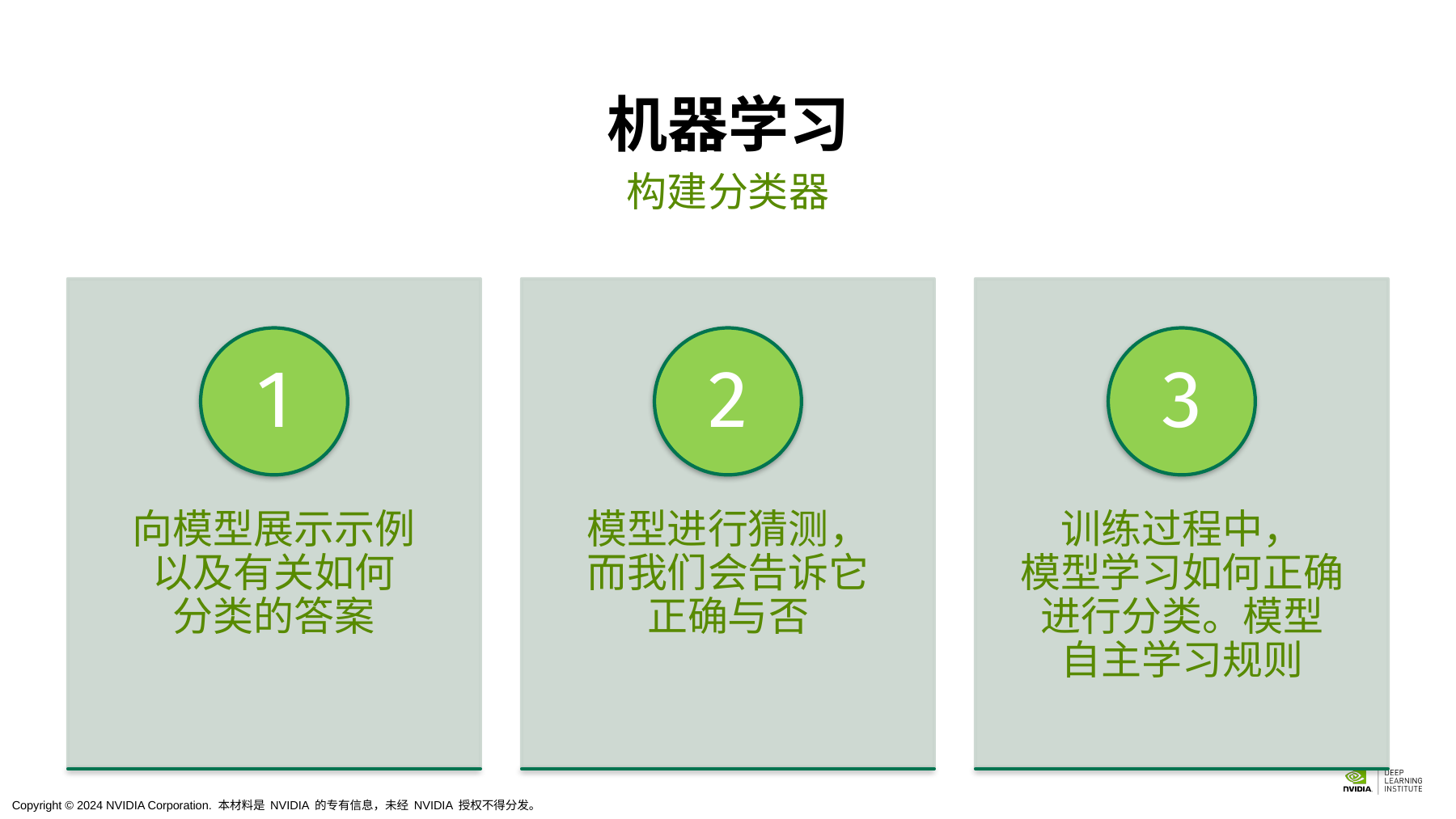

# 机器学习
构建分类器

1
2
3
向模型展示示例
以及有关如何
分类的答案
模型进行猜测，
而我们会告诉它
正确与否
训练过程中，
模型学习如何正确进行分类。模型
自主学习规则

Copyright © 2024 NVIDIA Corporation. 本材料是 NVIDIA 的专有信息，未经 NVIDIA 授权不得分发。